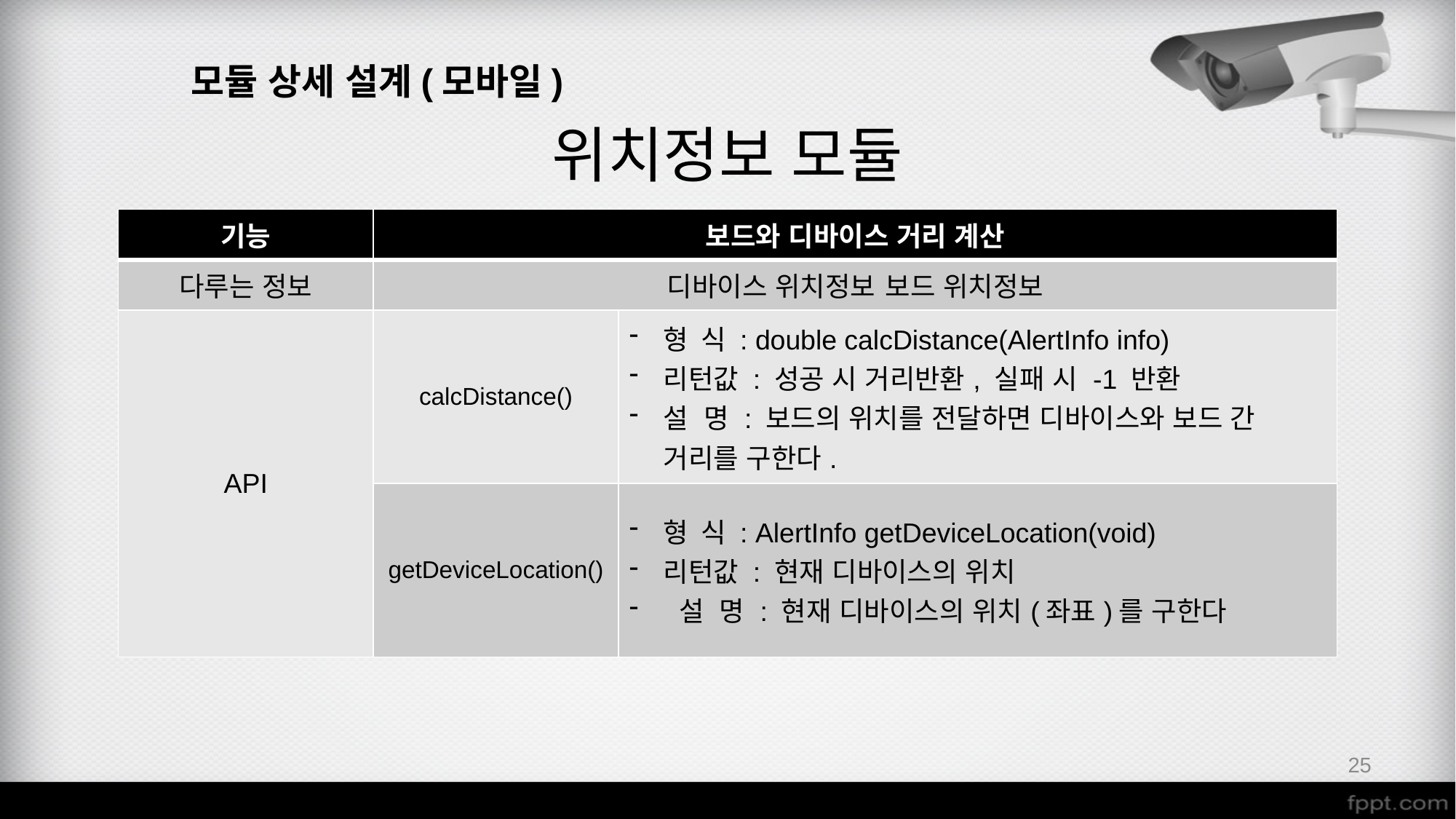

모듈 상세 설계(모바일)
위치정보 모듈
| 기능 | 보드와 디바이스 거리 계산 |  |
| --- | --- | --- |
| 다루는 정보 | 디바이스 위치정보 보드 위치정보 |  |
| API | calcDistance() | 형 식 : double calcDistance(AlertInfo info) 리턴값 : 성공 시 거리반환, 실패 시 -1 반환 설 명 : 보드의 위치를 전달하면 디바이스와 보드 간 거리를 구한다. |
|  | getDeviceLocation() | 형 식 : AlertInfo getDeviceLocation(void) 리턴값 : 현재 디바이스의 위치 설 명 : 현재 디바이스의 위치(좌표)를 구한다 |
25